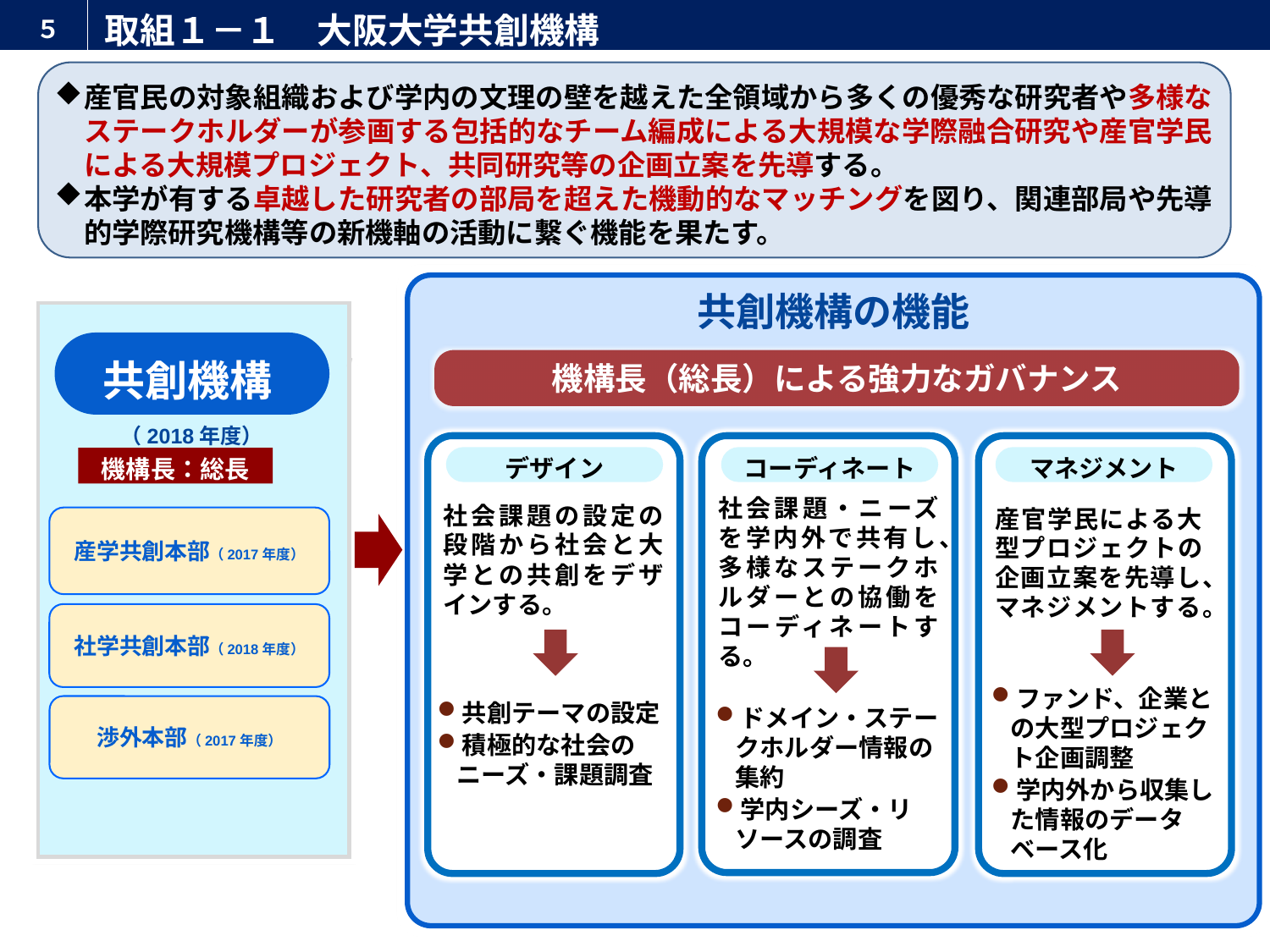

５
# 取組１－１　大阪大学共創機構

産官民の対象組織および学内の文理の壁を越えた全領域から多くの優秀な研究者や多様なステークホルダーが参画する包括的なチーム編成による大規模な学際融合研究や産官学民による大規模プロジェクト、共同研究等の企画立案を先導する。
本学が有する卓越した研究者の部局を超えた機動的なマッチングを図り、関連部局や先導的学際研究機構等の新機軸の活動に繋ぐ機能を果たす。
（5/12）
付録から本編に移動
将来は3本部が融合は削除
タイトルの修正
最初の♦の「学外」のを削除
共創機構の機能

機構長（総長）による強力なガバナンス
共創機構
（2018年度）

デザイン
コーディネート
マネジメント
機構長：総長
社会課題・ニーズを学内外で共有し、多様なステークホルダーとの協働をコーディネートする。
社会課題の設定の段階から社会と大学との共創をデザインする。
産官学民による大型プロジェクトの企画立案を先導し、マネジメントする。
産学共創本部（2017年度）

社学共創本部（2018年度）

ファンド、企業との大型プロジェクト企画調整
学内外から収集した情報のデータベース化
共創テーマの設定
積極的な社会のニーズ・課題調査
渉外本部（2017年度）
ドメイン・ステークホルダー情報の集約
学内シーズ・リソースの調査